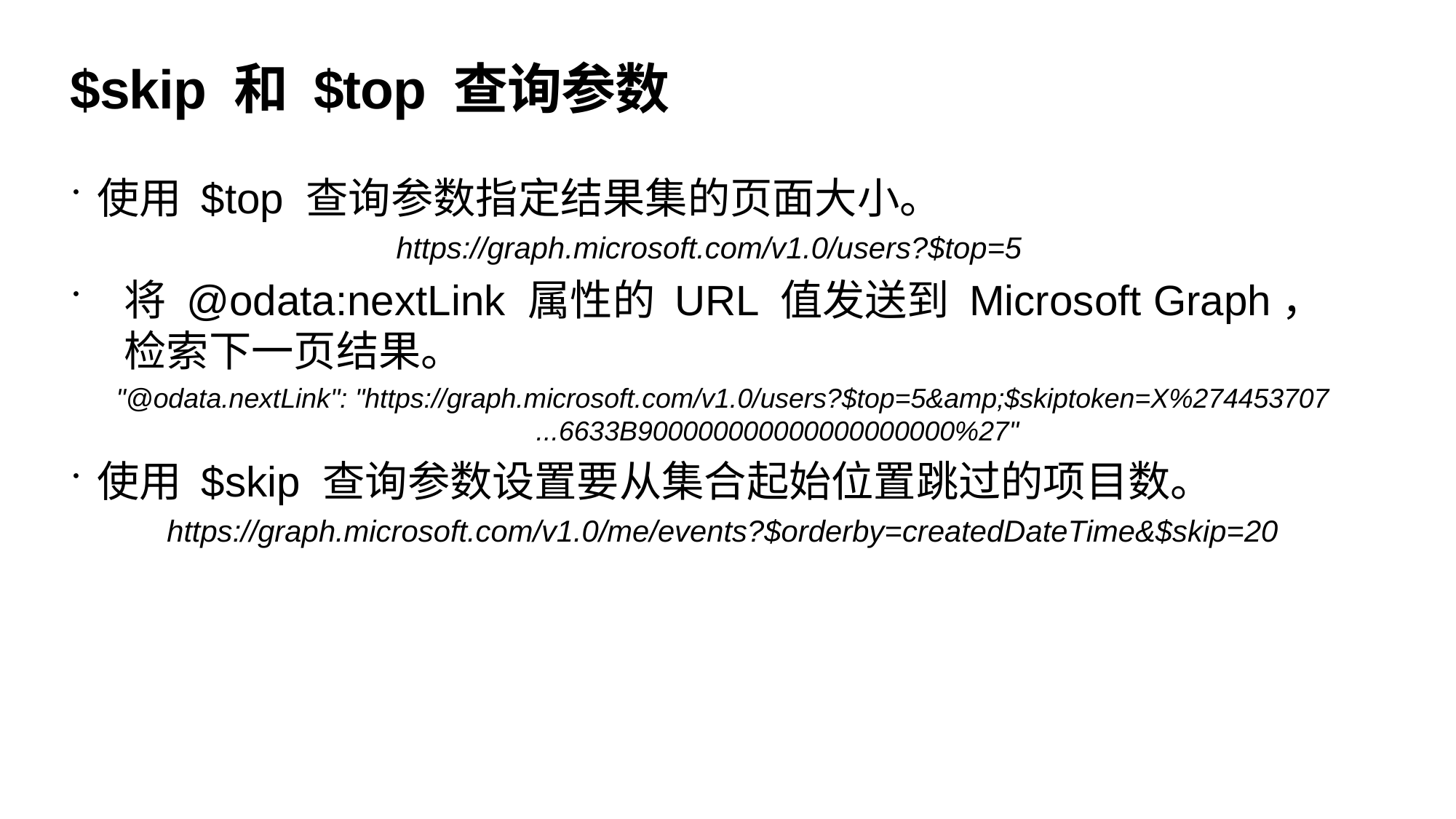

# $skip 和 $top 查询参数
使用 $top 查询参数指定结果集的页面大小。
https://graph.microsoft.com/v1.0/users?$top=5
将 @odata:nextLink 属性的 URL 值发送到 Microsoft Graph，检索下一页结果。
"@odata.nextLink": "https://graph.microsoft.com/v1.0/users?$top=5&amp;$skiptoken=X%274453707	...6633B900000000000000000000%27"
使用 $skip 查询参数设置要从集合起始位置跳过的项目数。
https://graph.microsoft.com/v1.0/me/events?$orderby=createdDateTime&$skip=20